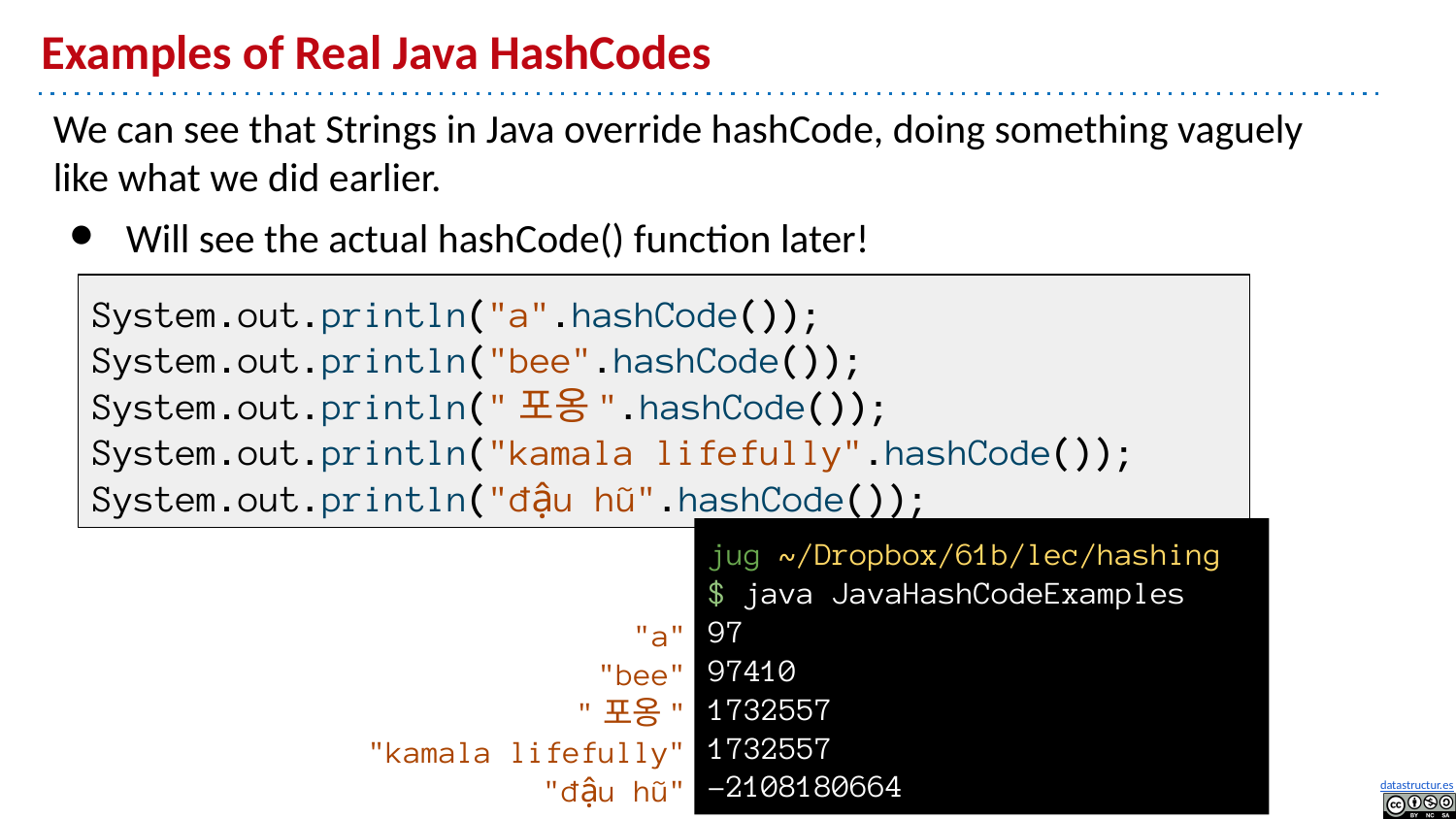

# Examples of Real Java HashCodes
We can see that Strings in Java override hashCode, doing something vaguely like what we did earlier.
Will see the actual hashCode() function later!
System.out.println("a".hashCode());
System.out.println("bee".hashCode());
System.out.println("포옹".hashCode());
System.out.println("kamala lifefully".hashCode());
System.out.println("đậu hũ".hashCode());
jug ~/Dropbox/61b/lec/hashing
$ java JavaHashCodeExamples
97
97410
1732557
1732557
-2108180664

"a"
"bee"
"포옹"
"kamala lifefully"
"đậu hũ"